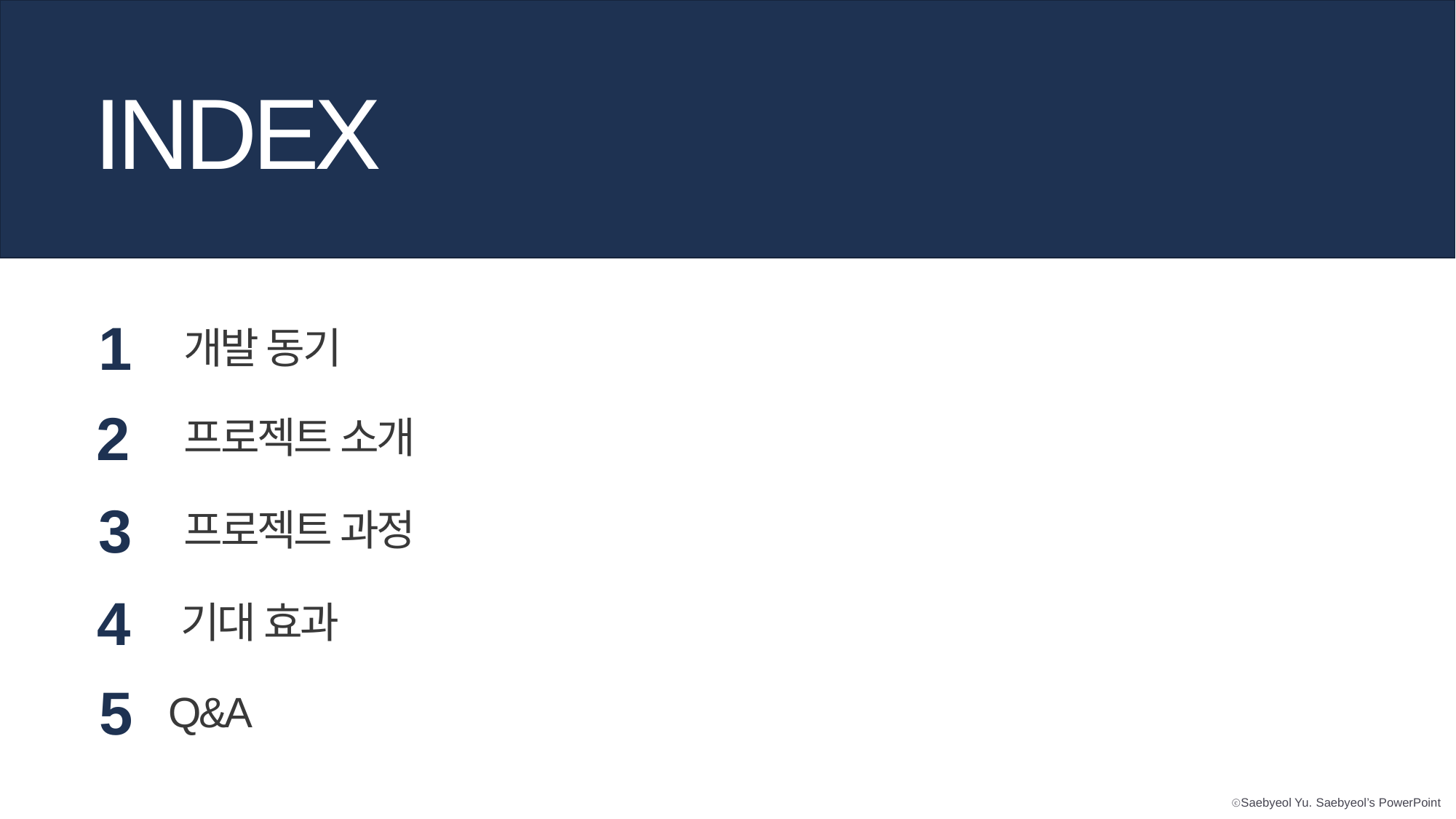

INDEX
1
개발 동기
2
프로젝트 소개
3
프로젝트 과정
4
기대 효과
5
Q&A